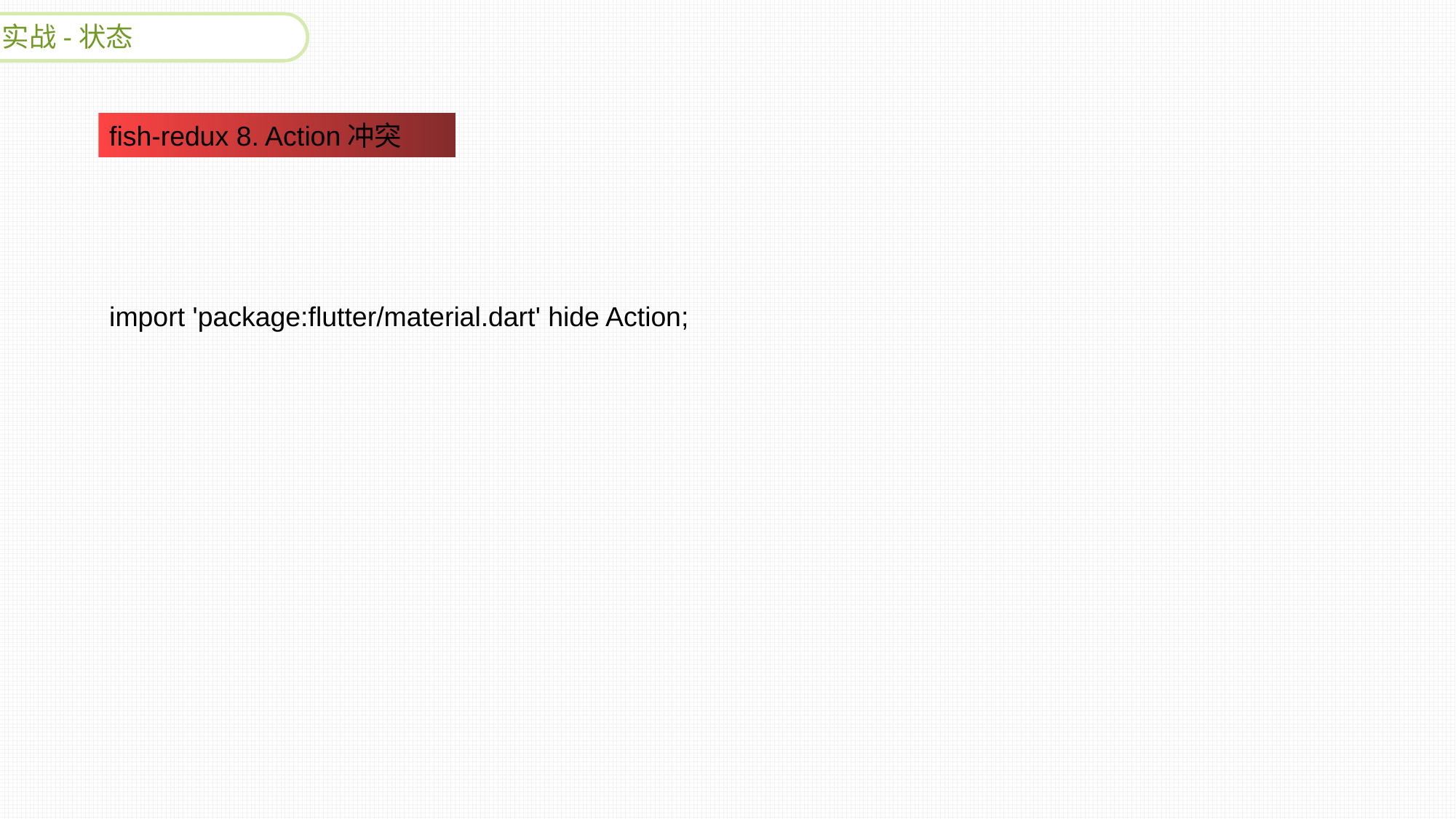

实战-状态
fish-redux 8. Action冲突
import 'package:flutter/material.dart' hide Action;